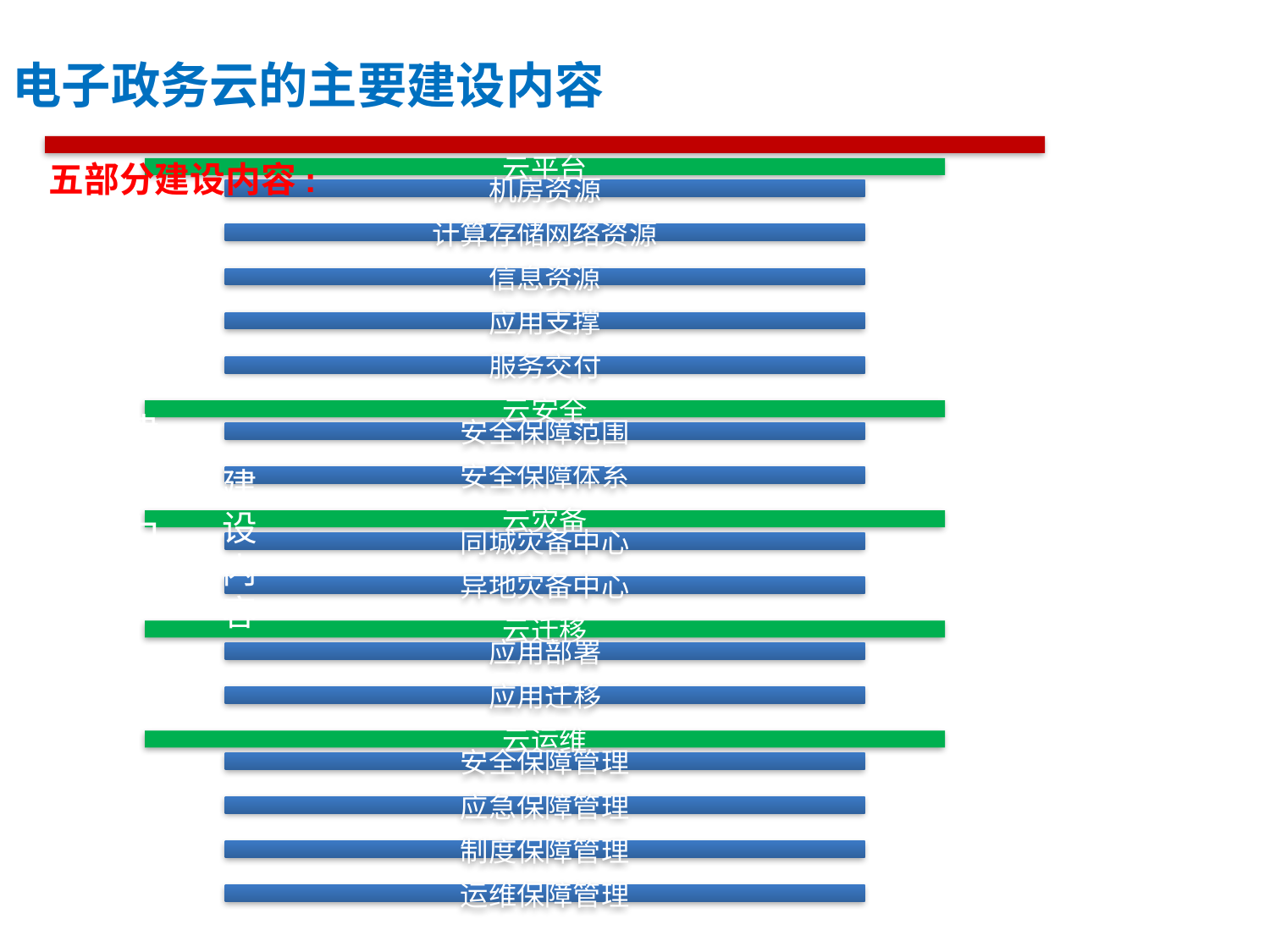

电子政务云的主要建设内容
云平台
云迁移
云安全
云灾备
云运维
机房资源
安全保障范围
同城灾备中心
异地灾备中心
应用部署
应用迁移
安全保障管理
应急保障管理
制度保障管理
计算存储网络资源
信息资源
应用支撑
服务交付
安全保障体系
运维保障管理
五部分建设内容:
建
设
内
容
建
设
内
容